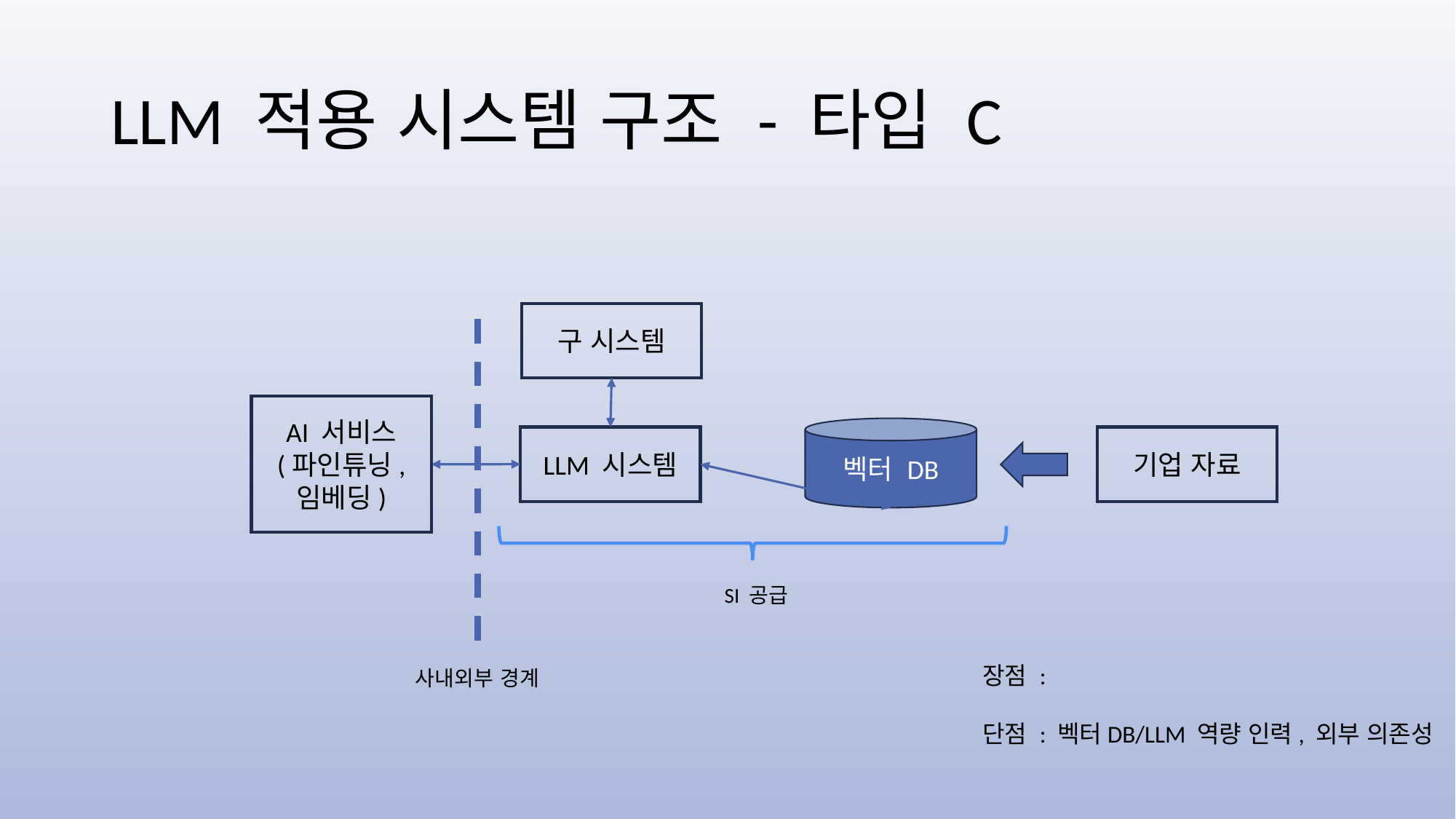

# LLM 적용 시스템 구조 - 타입 C

구 시스템
AI 서비스
(파인튜닝, 임베딩)
벡터 DB
LLM 시스템
기업 자료

SI 공급
장점 :

단점 : 벡터DB/LLM 역량 인력, 외부 의존성
사내외부 경계